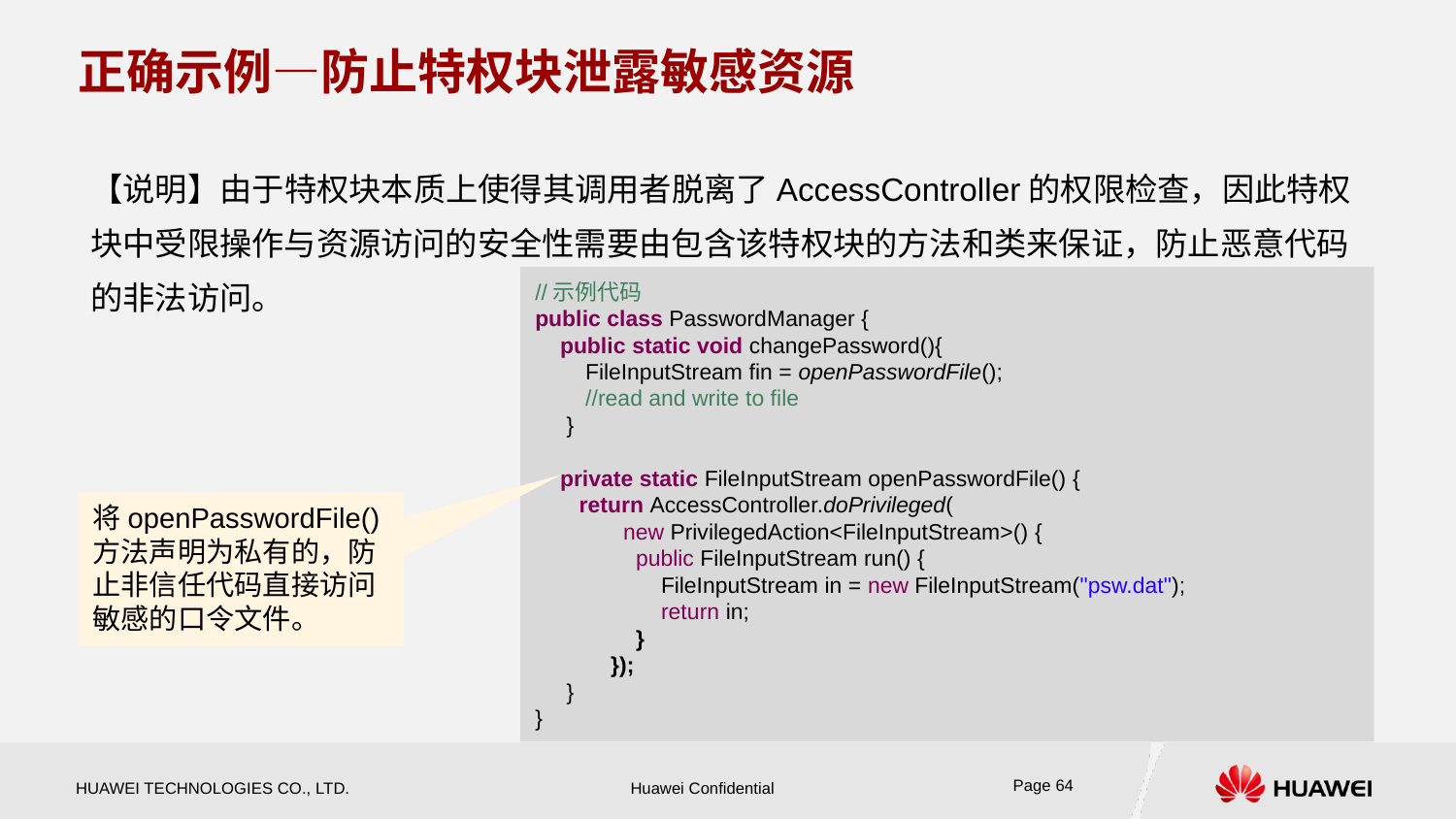

# 正确示例—防止特权块泄露敏感资源
【说明】由于特权块本质上使得其调用者脱离了AccessController的权限检查，因此特权块中受限操作与资源访问的安全性需要由包含该特权块的方法和类来保证，防止恶意代码的非法访问。
//示例代码
public class PasswordManager {
    public static void changePassword(){
        FileInputStream fin = openPasswordFile();
        //read and write to file
     }

    private static FileInputStream openPasswordFile() {
       return AccessController.doPrivileged(
              new PrivilegedAction<FileInputStream>() {
                public FileInputStream run() {
                    FileInputStream in = new FileInputStream("psw.dat");
                    return in;
                }
            });
     }
}
将openPasswordFile()方法声明为私有的，防止非信任代码直接访问敏感的口令文件。